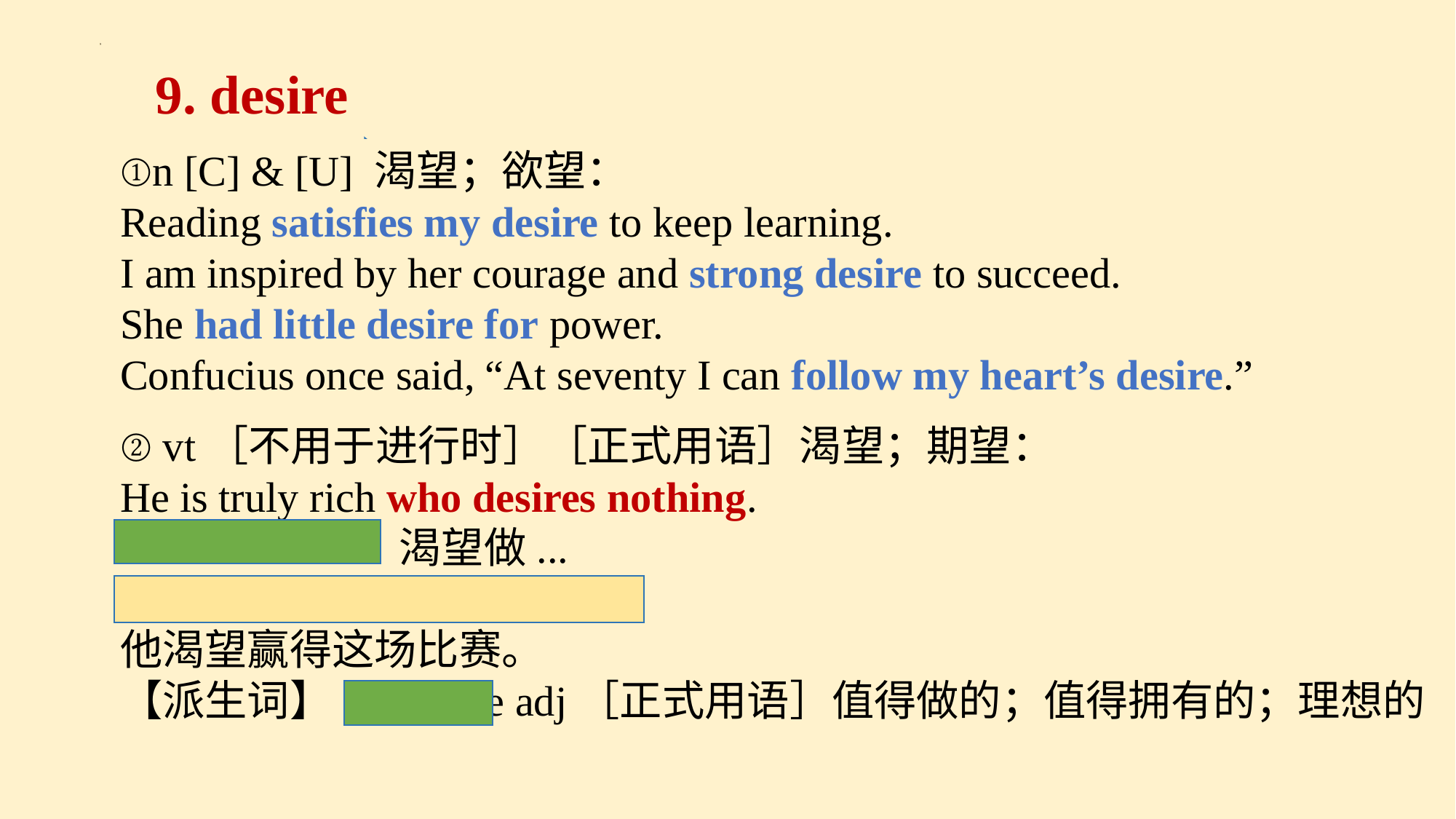

9. desire

①n [C] & [U] 渴望；欲望：
Reading satisfies my desire to keep learning.
I am inspired by her courage and strong desire to succeed.
She had little desire for power.
Confucius once said, “At seventy I can follow my heart’s desire.”

② vt［不用于进行时］［正式用语］渴望；期望：
He is truly rich who desires nothing.
desire to do sth 渴望做...
He desired to win the game.
他渴望赢得这场比赛。
【派生词】 desirable adj［正式用语］值得做的；值得拥有的；理想的